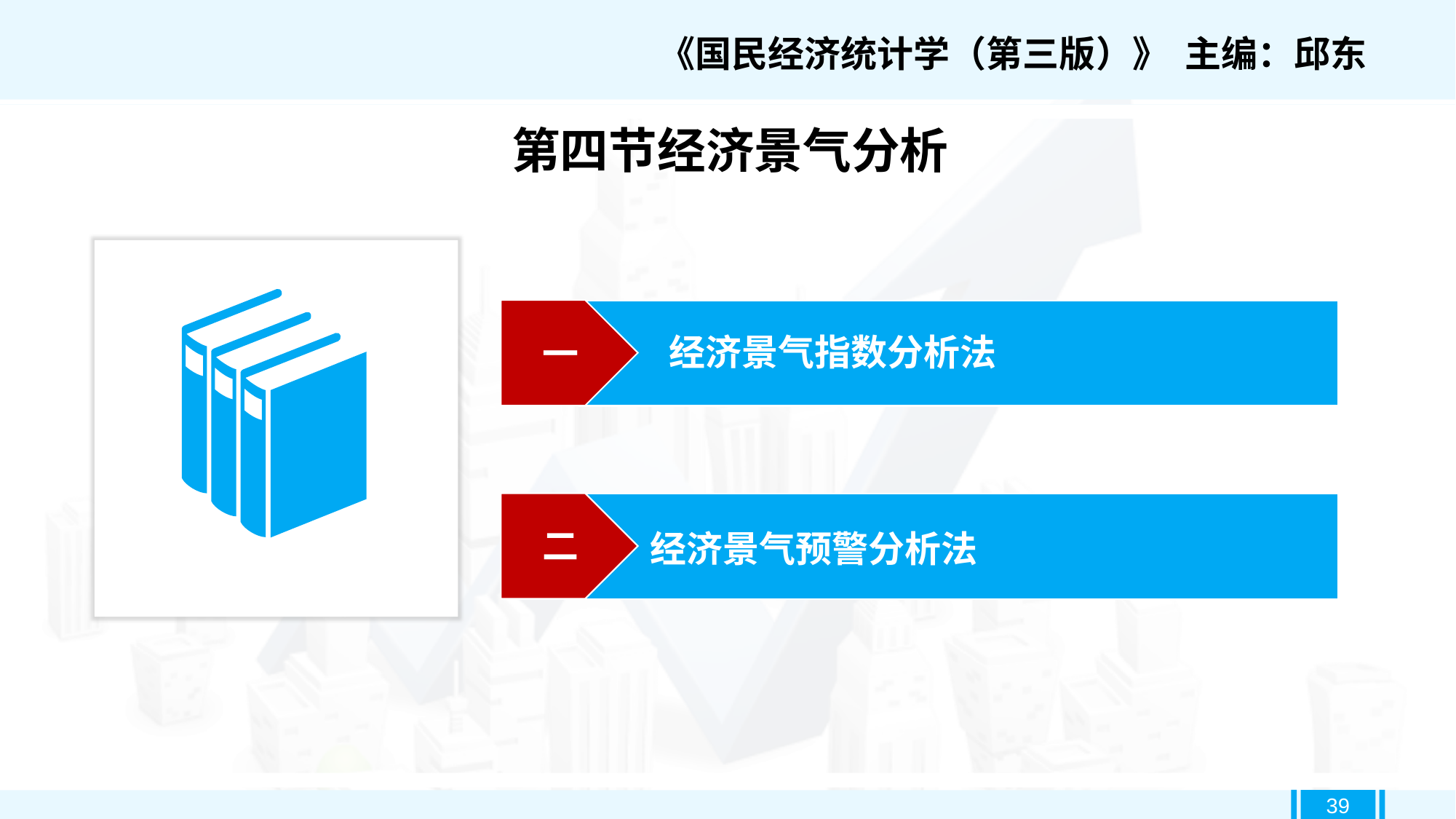

《国民经济统计学（第三版）》  主编：邱东
第四节经济景气分析

一

经济景气指数分析法

二

经济景气预警分析法
39